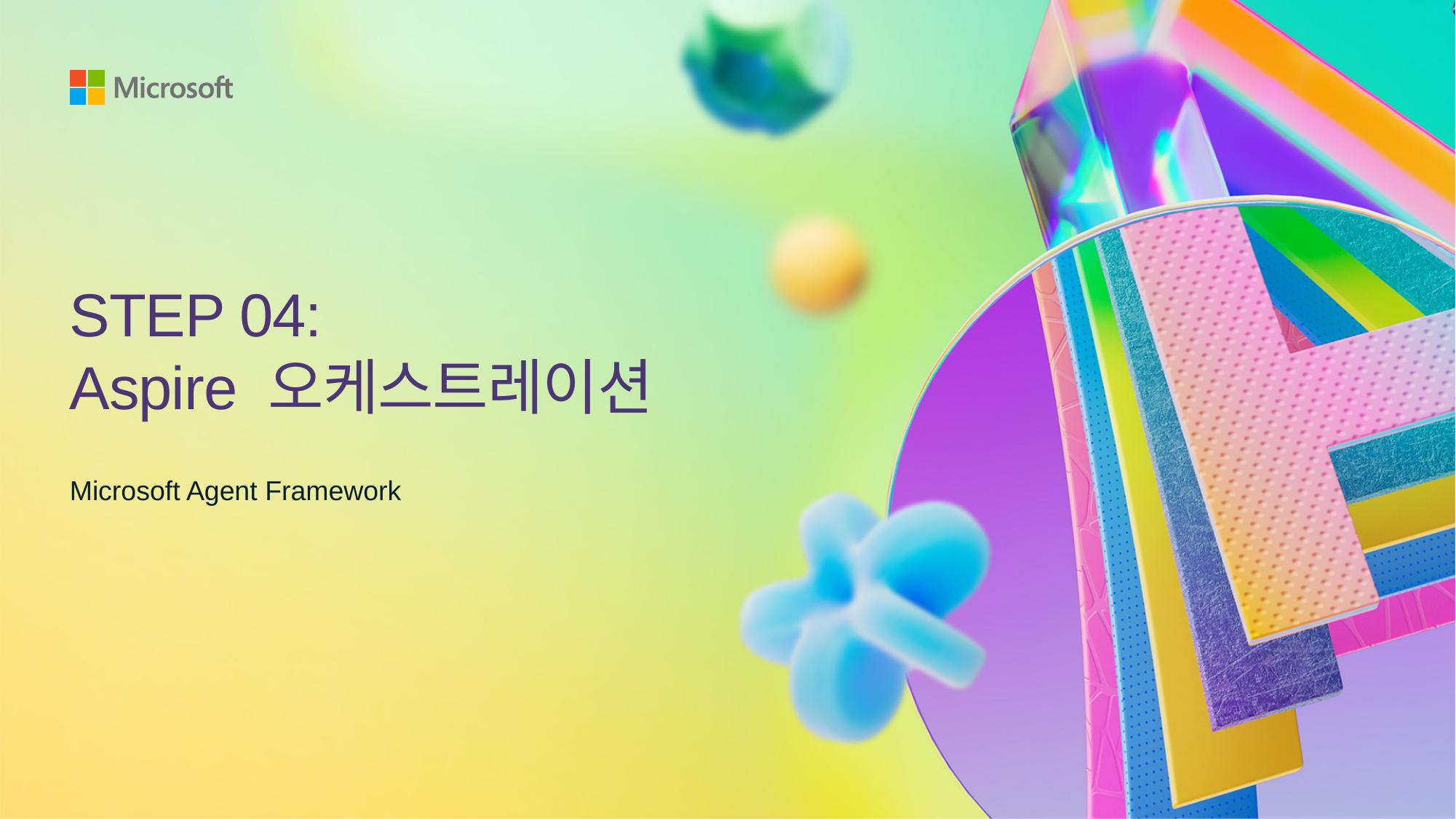

# STEP 04: Aspire 오케스트레이션
Microsoft Agent Framework